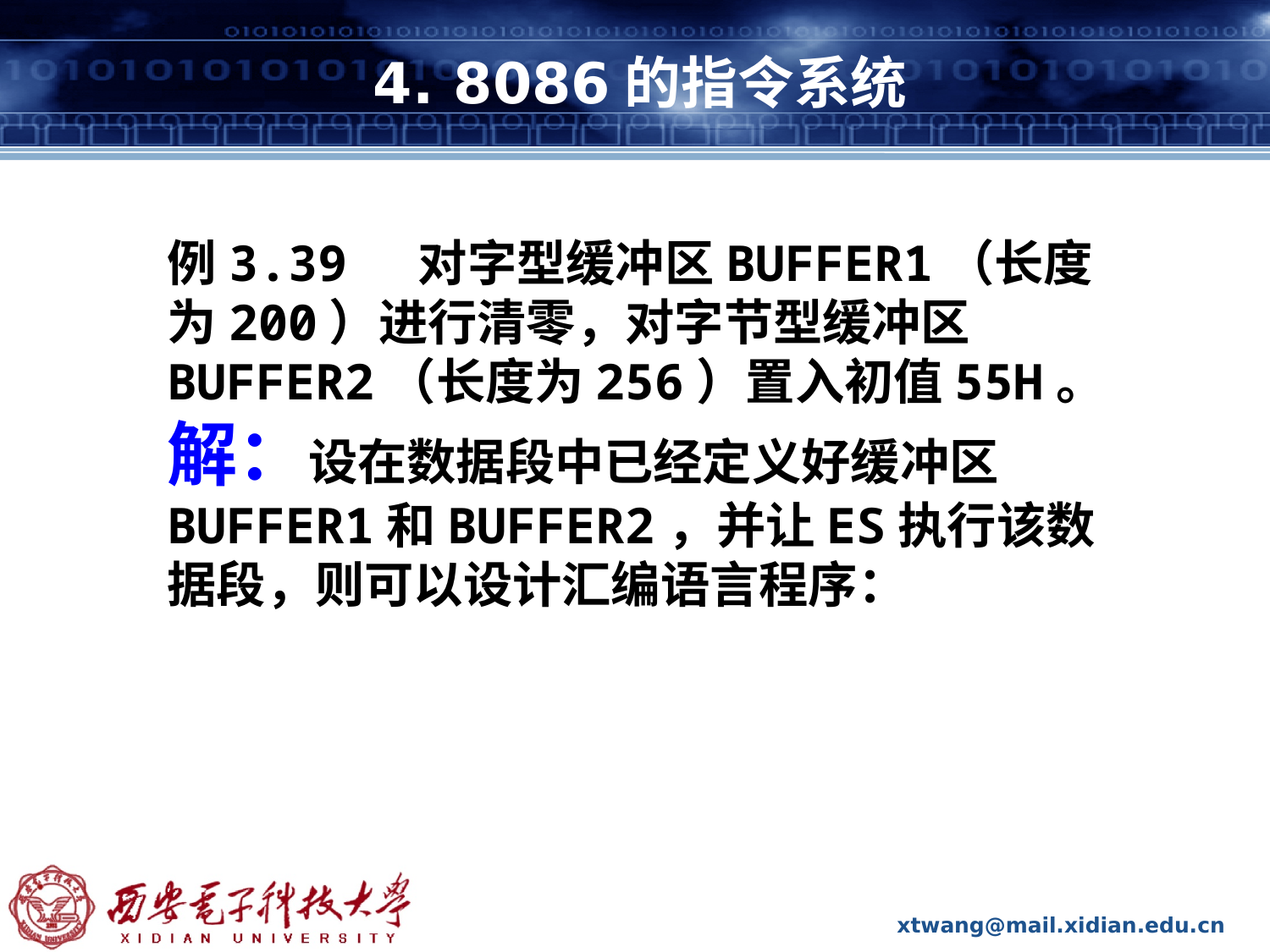

# 4. 8086的指令系统
例3.39  对字型缓冲区BUFFER1（长度为200）进行清零，对字节型缓冲区BUFFER2（长度为256）置入初值55H。
解：设在数据段中已经定义好缓冲区BUFFER1和BUFFER2，并让ES执行该数据段，则可以设计汇编语言程序：